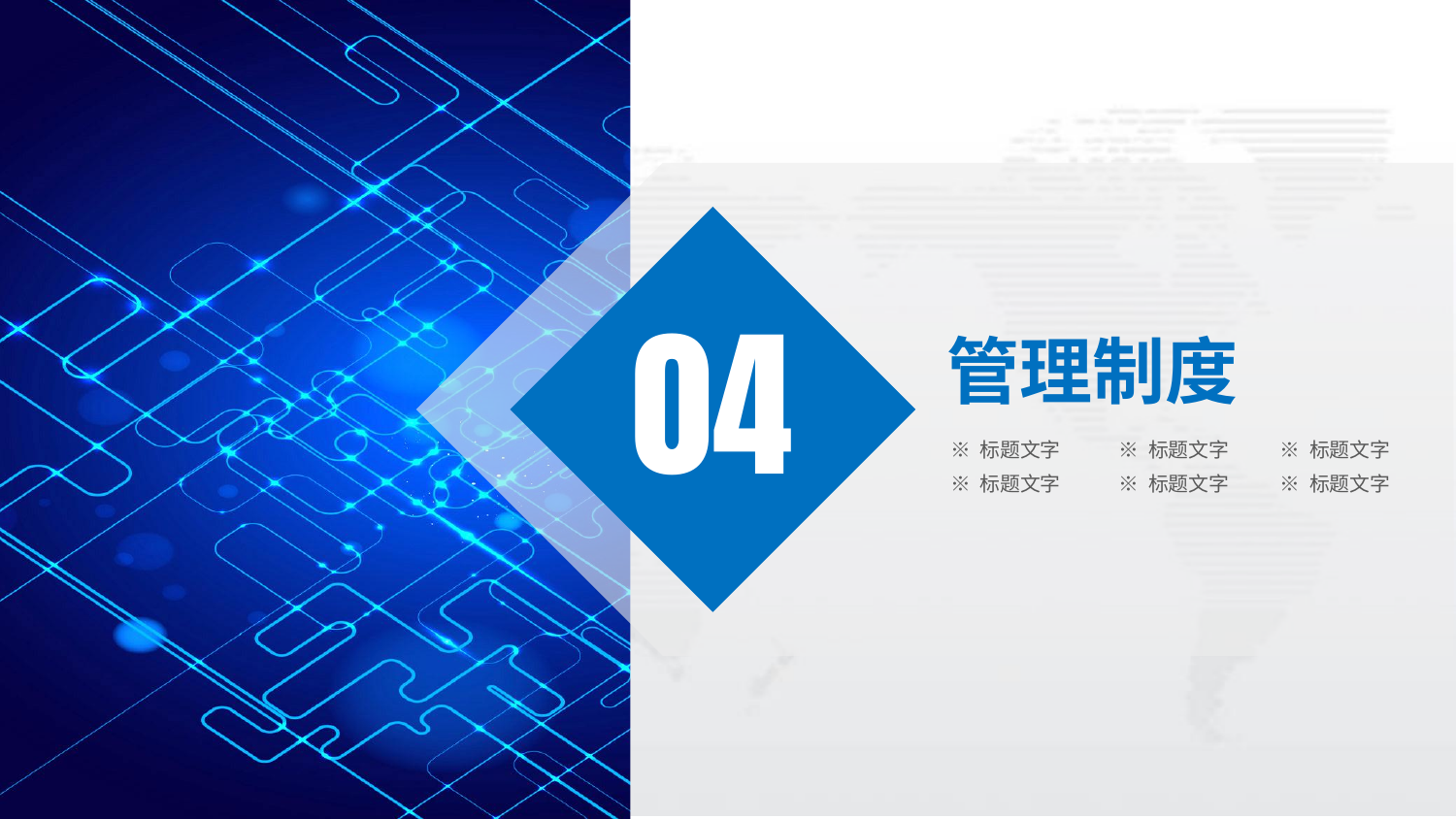

04
管理制度
※ 标题文字
※ 标题文字
※ 标题文字
※ 标题文字
※ 标题文字
※ 标题文字